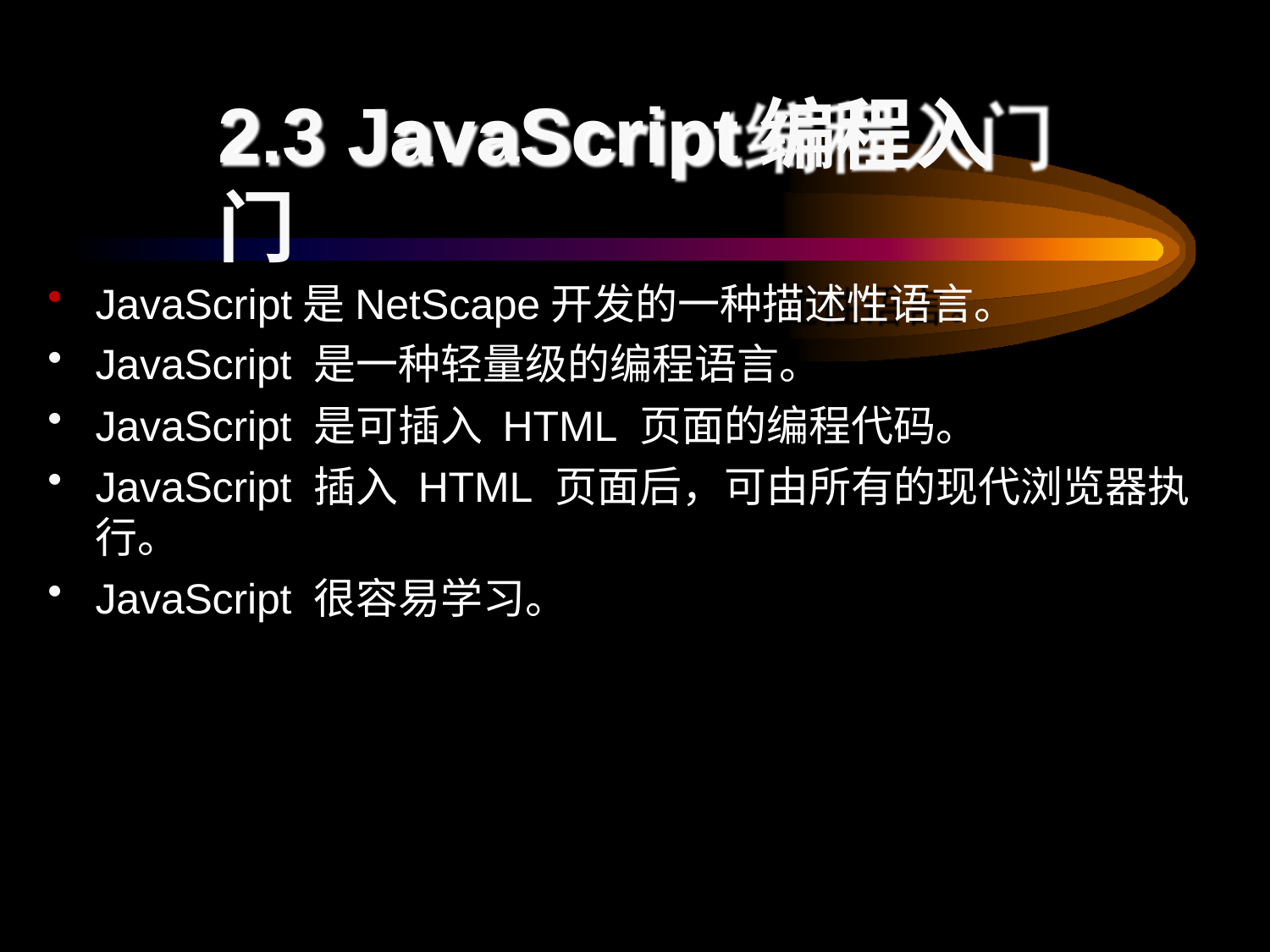

# 2.3 JavaScript编程入门

JavaScript是NetScape开发的一种描述性语言。
JavaScript 是一种轻量级的编程语言。
JavaScript 是可插入 HTML 页面的编程代码。
JavaScript 插入 HTML 页面后，可由所有的现代浏览器执行。
JavaScript 很容易学习。